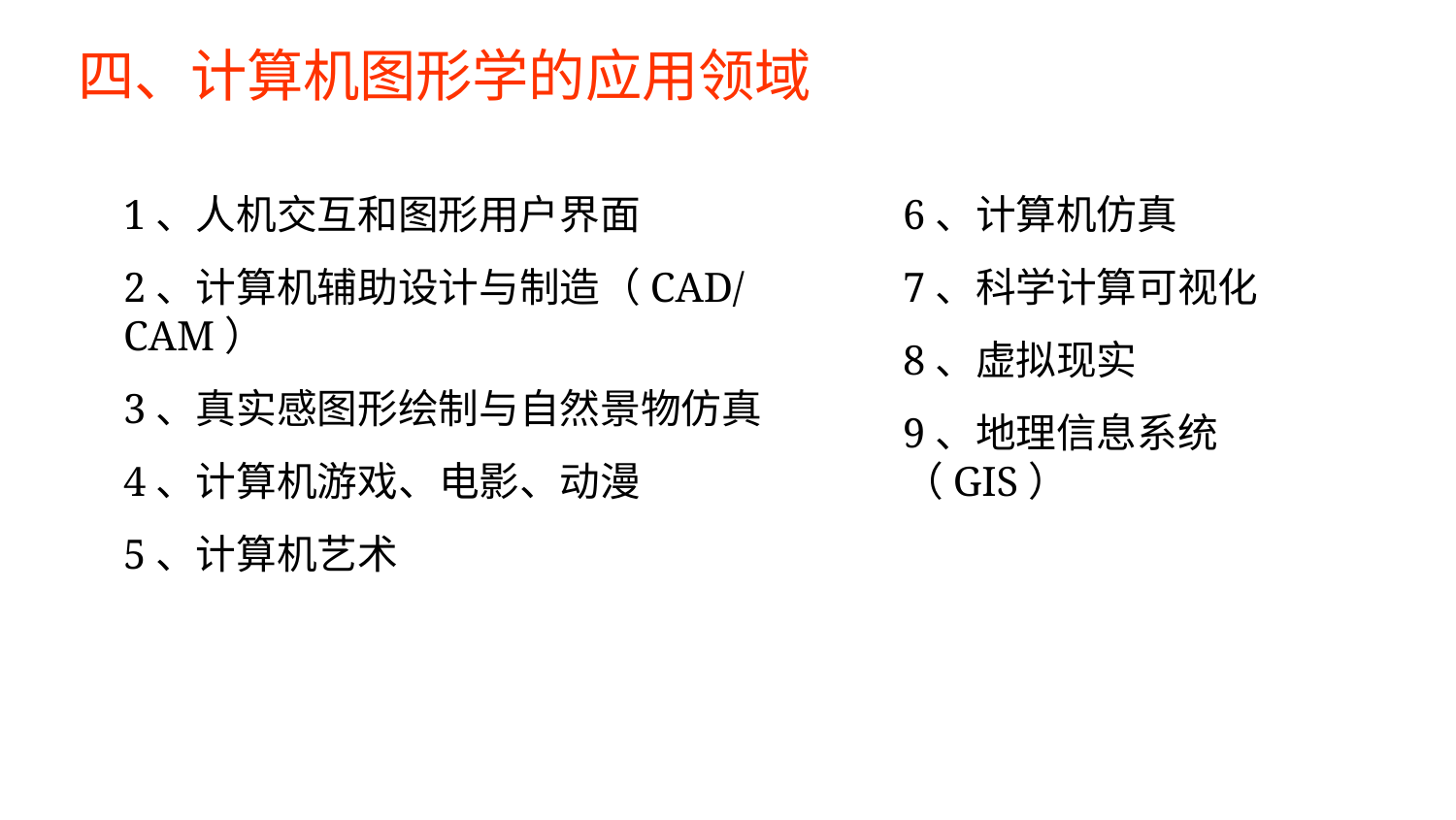

# 四、计算机图形学的应用领域
1、人机交互和图形用户界面
2、计算机辅助设计与制造（CAD/CAM）
3、真实感图形绘制与自然景物仿真
4、计算机游戏、电影、动漫
5、计算机艺术
6、计算机仿真
7、科学计算可视化
8、虚拟现实
9、地理信息系统（GIS）